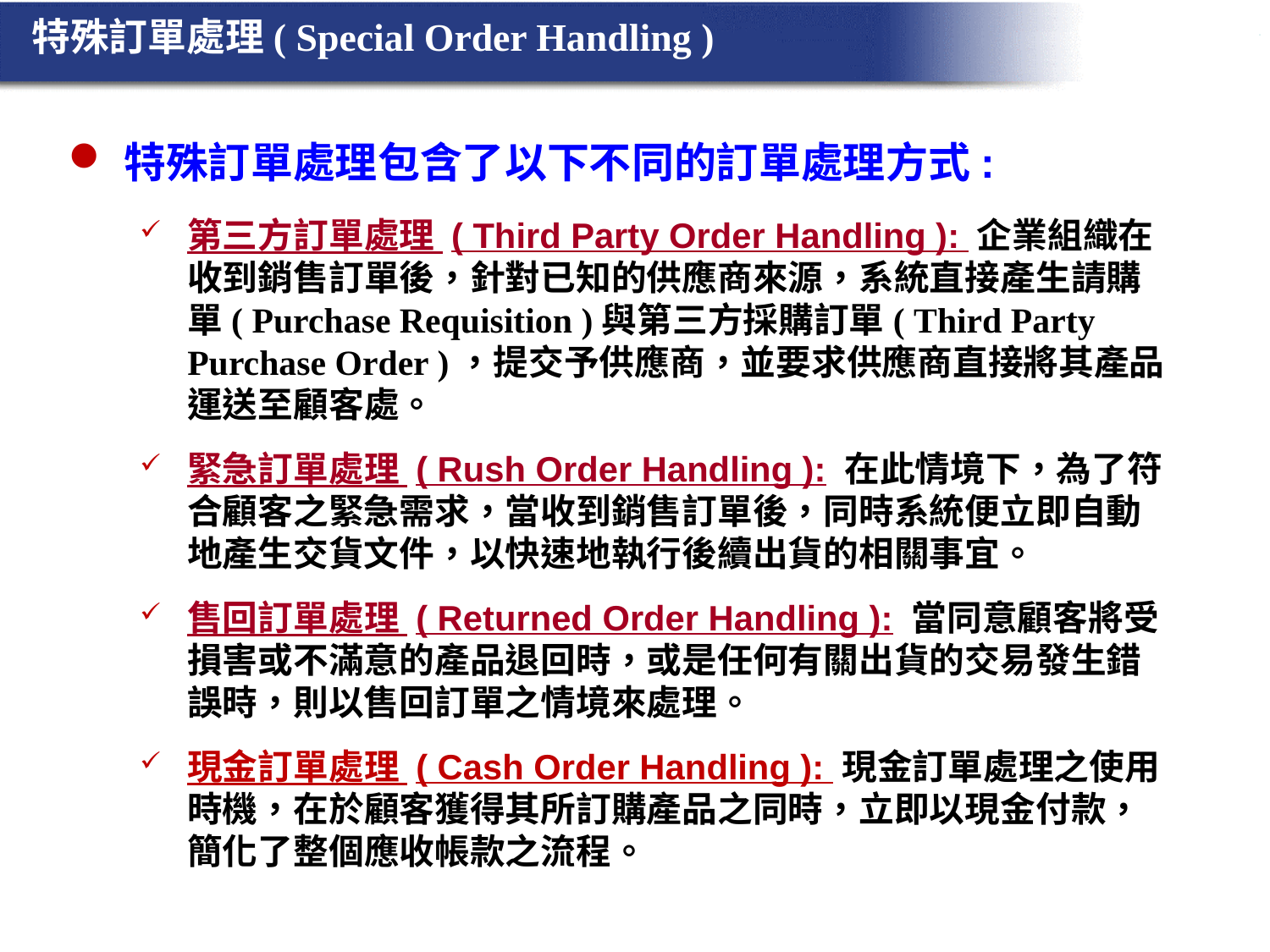

特殊訂單處理( Special Order Handling )
特殊訂單處理包含了以下不同的訂單處理方式:
第三方訂單處理 ( Third Party Order Handling ): 企業組織在收到銷售訂單後，針對已知的供應商來源，系統直接產生請購單( Purchase Requisition )與第三方採購訂單( Third Party Purchase Order )，提交予供應商，並要求供應商直接將其產品運送至顧客處。
緊急訂單處理 ( Rush Order Handling ): 在此情境下，為了符合顧客之緊急需求，當收到銷售訂單後，同時系統便立即自動地產生交貨文件，以快速地執行後續出貨的相關事宜。
售回訂單處理 ( Returned Order Handling ): 當同意顧客將受損害或不滿意的產品退回時，或是任何有關出貨的交易發生錯誤時，則以售回訂單之情境來處理。
現金訂單處理 ( Cash Order Handling ): 現金訂單處理之使用時機，在於顧客獲得其所訂購產品之同時，立即以現金付款，簡化了整個應收帳款之流程。